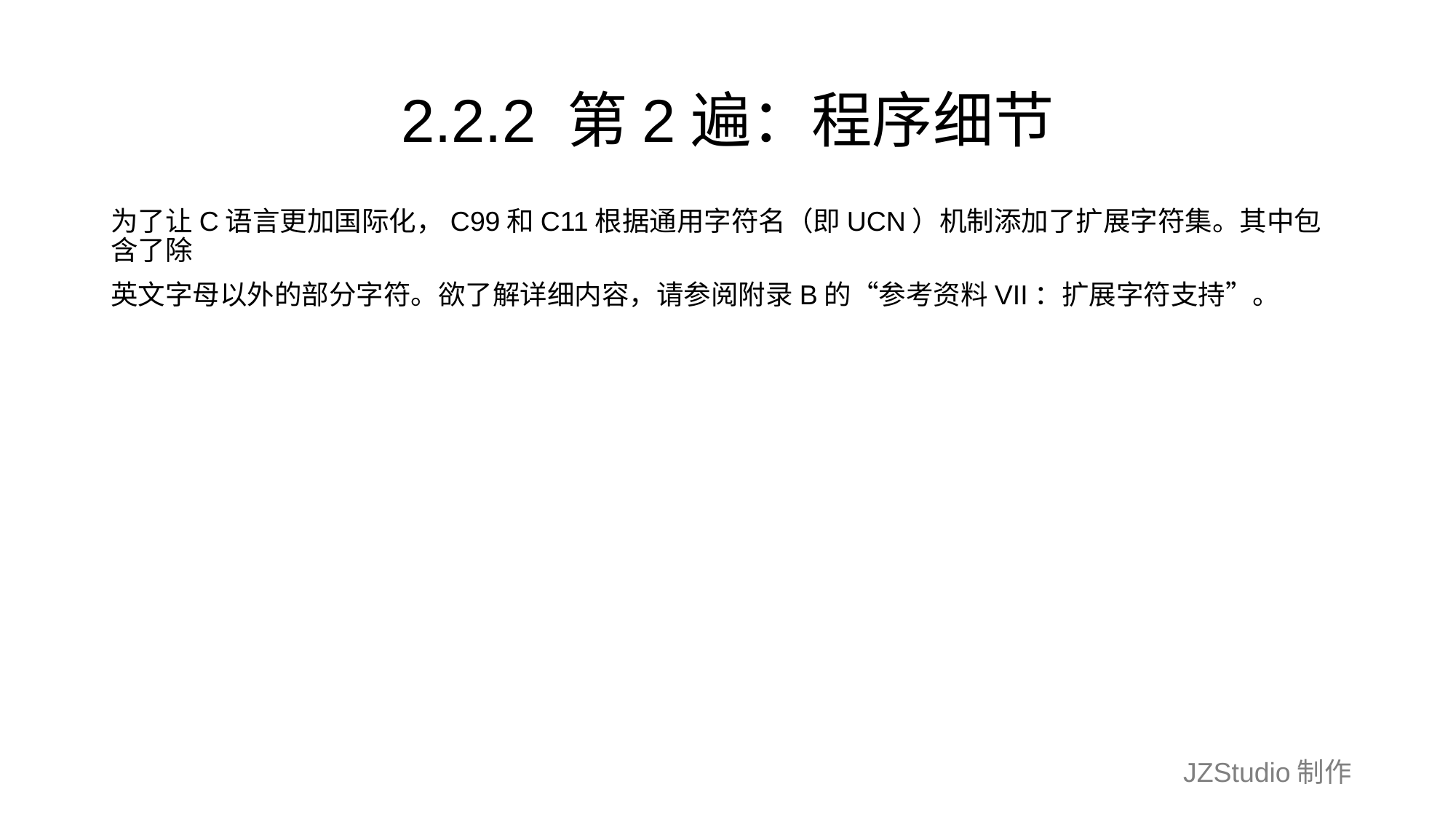

# 2.2.2 第2遍：程序细节
为了让C语言更加国际化，C99和C11根据通用字符名（即UCN）机制添加了扩展字符集。其中包含了除
英文字母以外的部分字符。欲了解详细内容，请参阅附录B的“参考资料VII：扩展字符支持”。